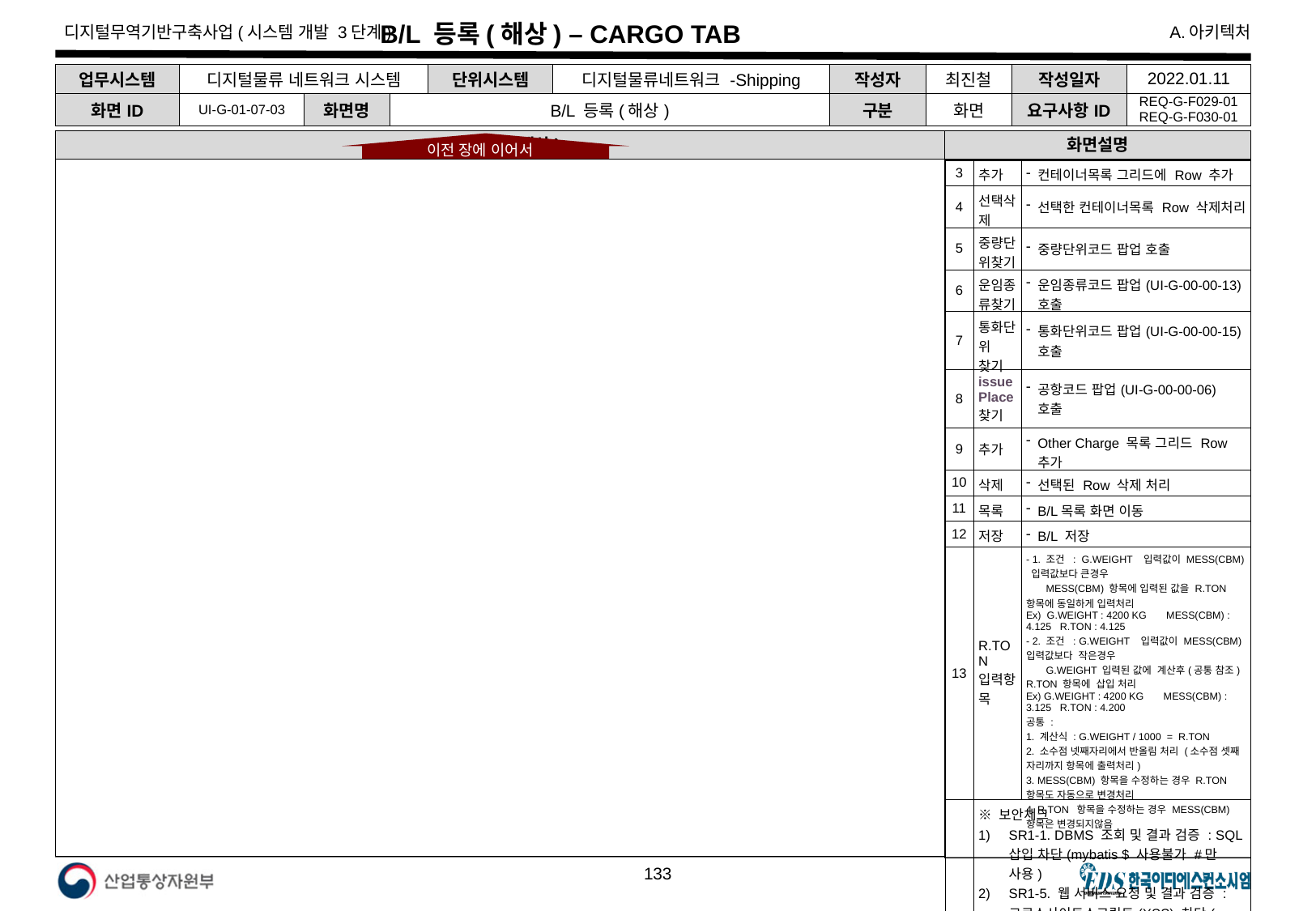

# B/L 등록(해상) – CARGO TAB
| 업무시스템 | 디지털물류 네트워크 시스템 |  |  | 단위시스템 | 디지털물류네트워크 -Shipping | 작성자 | 최진철 | 작성일자 | 2022.01.11 |
| --- | --- | --- | --- | --- | --- | --- | --- | --- | --- |
| 화면ID | UI-G-01-07-03 | 화면명 | B/L 등록(해상) |  |  | 구분 | 화면 | 요구사항ID | REQ-G-F029-01 REQ-G-F030-01 |
B/L 등록(해상)
화면설명

이전 장에 이어서

| 3 | 추가 | 컨테이너목록 그리드에 Row 추가 |
| --- | --- | --- |
| 4 | 선택삭제 | 선택한 컨테이너목록 Row 삭제처리 |
| 5 | 중량단위찾기 | 중량단위코드 팝업 호출 |
| 6 | 운임종류찾기 | 운임종류코드 팝업(UI-G-00-00-13) 호출 |
| 7 | 통화단위 찾기 | 통화단위코드 팝업(UI-G-00-00-15) 호출 |
| 8 | issue Place 찾기 | 공항코드 팝업(UI-G-00-00-06) 호출 |
| 9 | 추가 | Other Charge 목록 그리드 Row 추가 |
| 10 | 삭제 | 선택된 Row 삭제 처리 |
| 11 | 목록 | B/L목록 화면 이동 |
| 12 | 저장 | B/L 저장 |
| 13 | R.TON 입력항목 | - 1. 조건 : G.WEIGHT 입력값이 MESS(CBM) 입력값보다 큰경우 MESS(CBM) 항목에 입력된 값을 R.TON 항목에 동일하게 입력처리 Ex) G.WEIGHT : 4200 KG MESS(CBM) : 4.125 R.TON : 4.125 - 2. 조건 : G.WEIGHT 입력값이 MESS(CBM) 입력값보다 작은경우 G.WEIGHT 입력된 값에 계산후(공통 참조) R.TON 항목에 삽입 처리 Ex) G.WEIGHT : 4200 KG MESS(CBM) : 3.125 R.TON : 4.200 공통 : 1. 계산식 : G.WEIGHT / 1000 = R.TON 2. 소수점 넷째자리에서 반올림 처리 (소수점 셋째 자리까지 항목에 출력처리) 3. MESS(CBM) 항목을 수정하는 경우 R.TON 항목도 자동으로 변경처리 4. R.TON 항목을 수정하는 경우 MESS(CBM) 항목은 변경되지않음 |
|  | ※ 보안체크 SR1-1. DBMS 조회 및 결과 검증 : SQL 삽입 차단(mybatis $ 사용불가 #만 사용) SR1-5. 웹 서비스 요청 및 결과 검증 : 크로스사이트스크립트(XSS) 차단(공통필터적용) SR3-1. 예외처리 : 에러 시 시스템 정보 노출차단(에러 시 오류페이지 이동 공통 적용) |  |